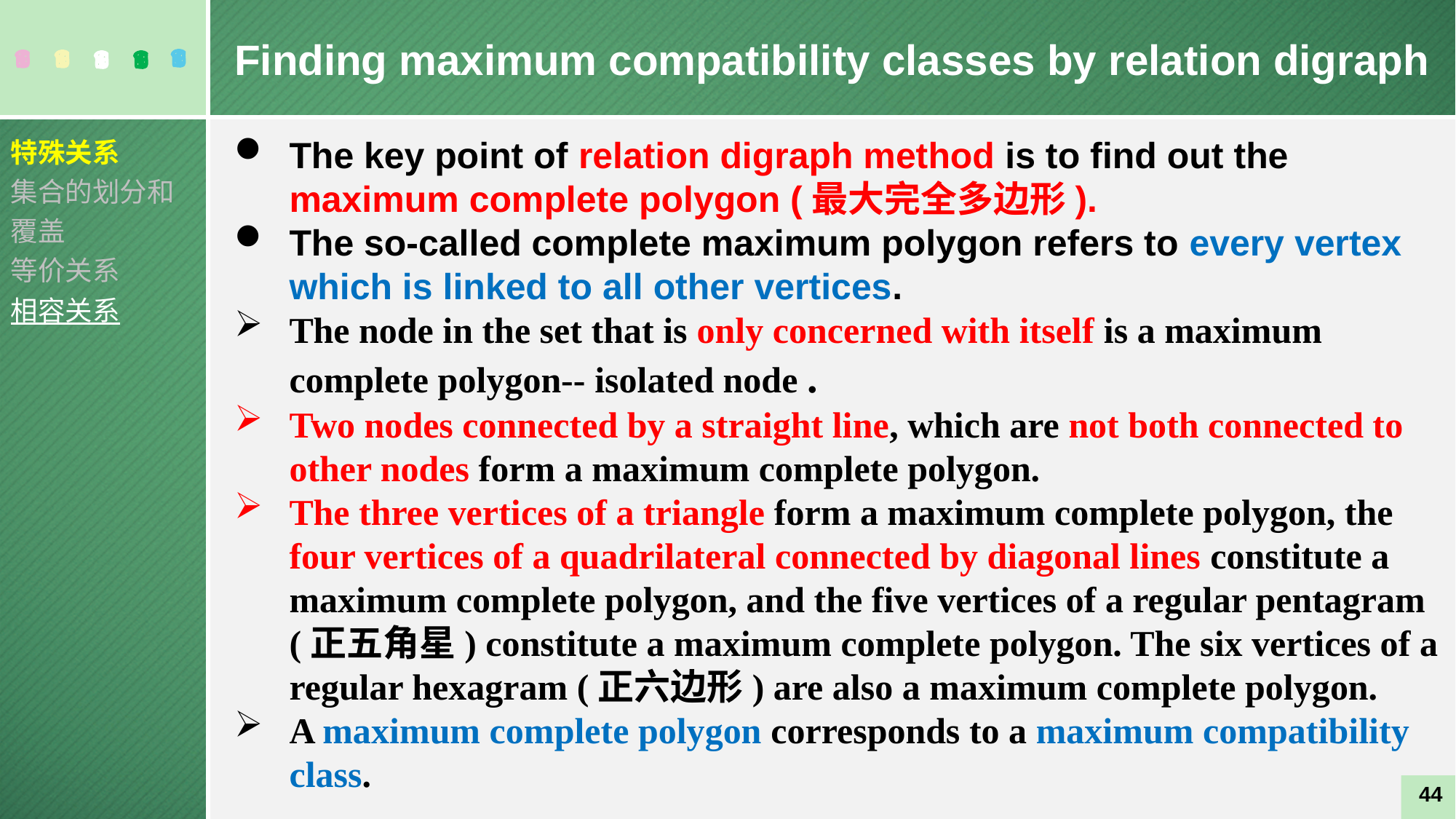

Finding maximum compatibility classes by relation digraph

特殊关系
集合的划分和覆盖
等价关系
相容关系

The key point of relation digraph method is to find out the maximum complete polygon (最大完全多边形).
The so-called complete maximum polygon refers to every vertex which is linked to all other vertices.
The node in the set that is only concerned with itself is a maximum complete polygon-- isolated node .
Two nodes connected by a straight line, which are not both connected to other nodes form a maximum complete polygon.
The three vertices of a triangle form a maximum complete polygon, the four vertices of a quadrilateral connected by diagonal lines constitute a maximum complete polygon, and the five vertices of a regular pentagram (正五角星) constitute a maximum complete polygon. The six vertices of a regular hexagram (正六边形) are also a maximum complete polygon.
A maximum complete polygon corresponds to a maximum compatibility class.
44